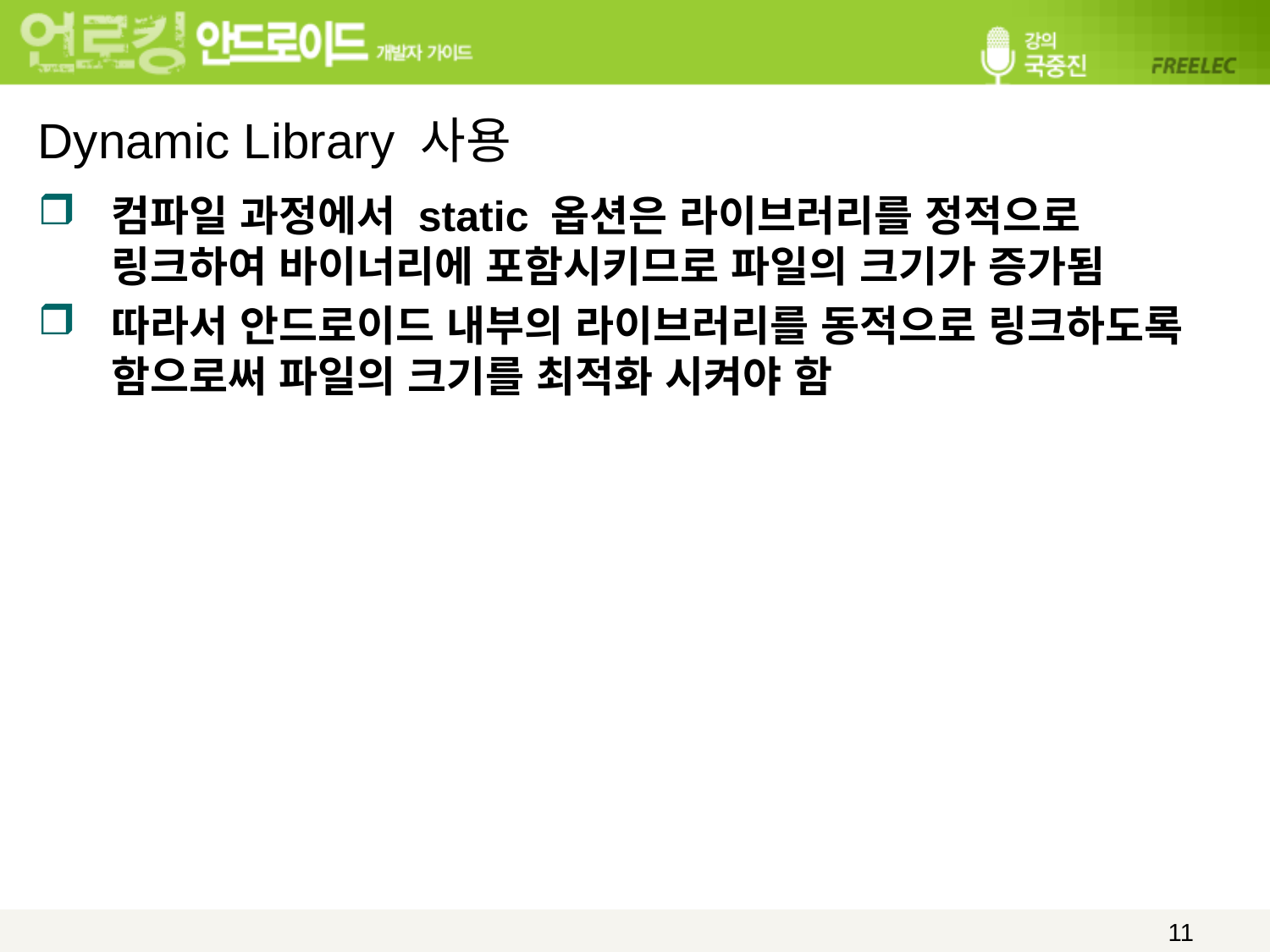

# Dynamic Library 사용
컴파일 과정에서 static 옵션은 라이브러리를 정적으로 링크하여 바이너리에 포함시키므로 파일의 크기가 증가됨
따라서 안드로이드 내부의 라이브러리를 동적으로 링크하도록 함으로써 파일의 크기를 최적화 시켜야 함

11